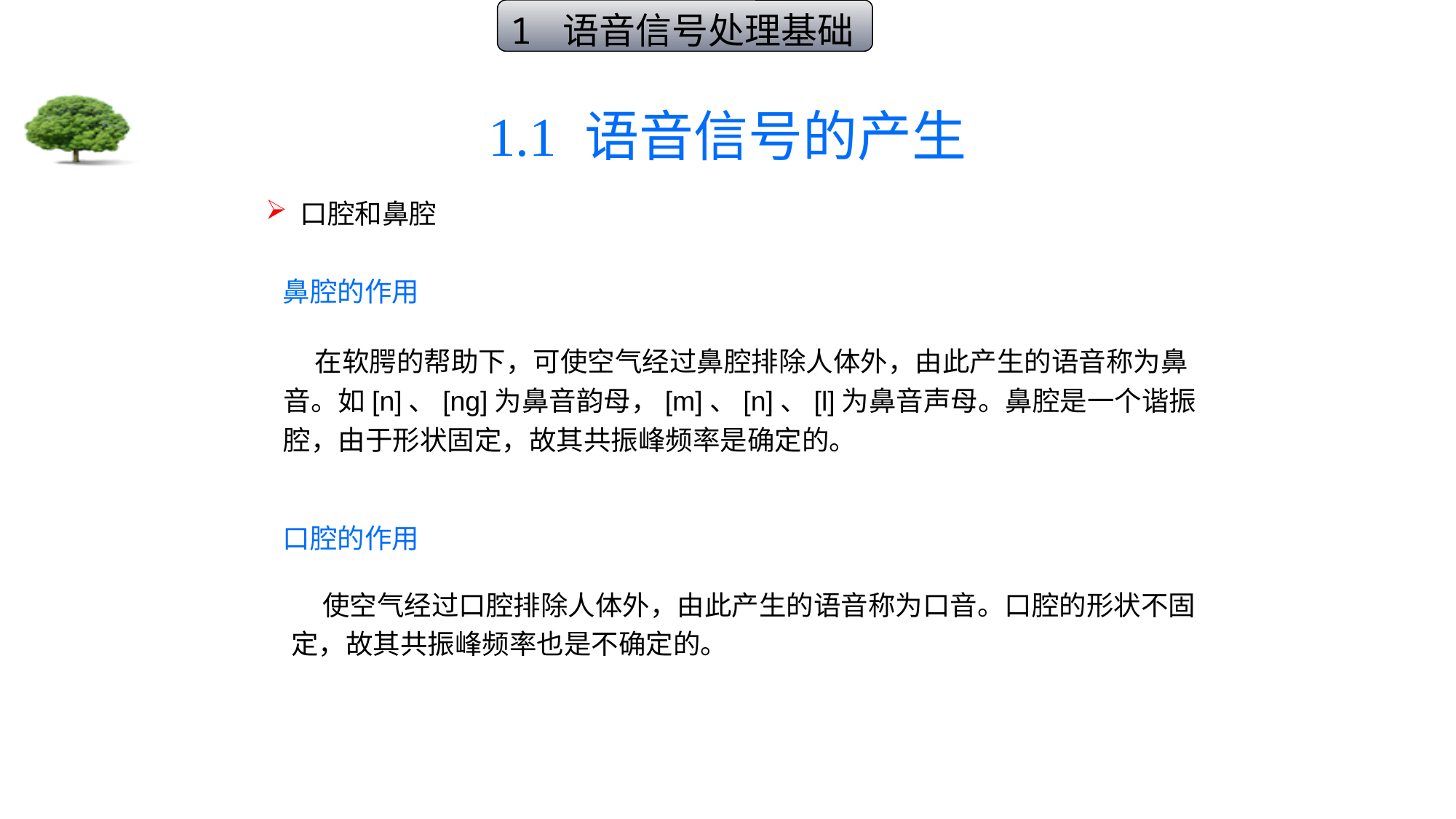

1 语音信号处理基础

# 1.1 语音信号的产生

 口腔和鼻腔
鼻腔的作用
    在软腭的帮助下，可使空气经过鼻腔排除人体外，由此产生的语音称为鼻音。如[n]、[ng]为鼻音韵母，[m]、[n]、[l]为鼻音声母。鼻腔是一个谐振腔，由于形状固定，故其共振峰频率是确定的。
口腔的作用
    使空气经过口腔排除人体外，由此产生的语音称为口音。口腔的形状不固定，故其共振峰频率也是不确定的。